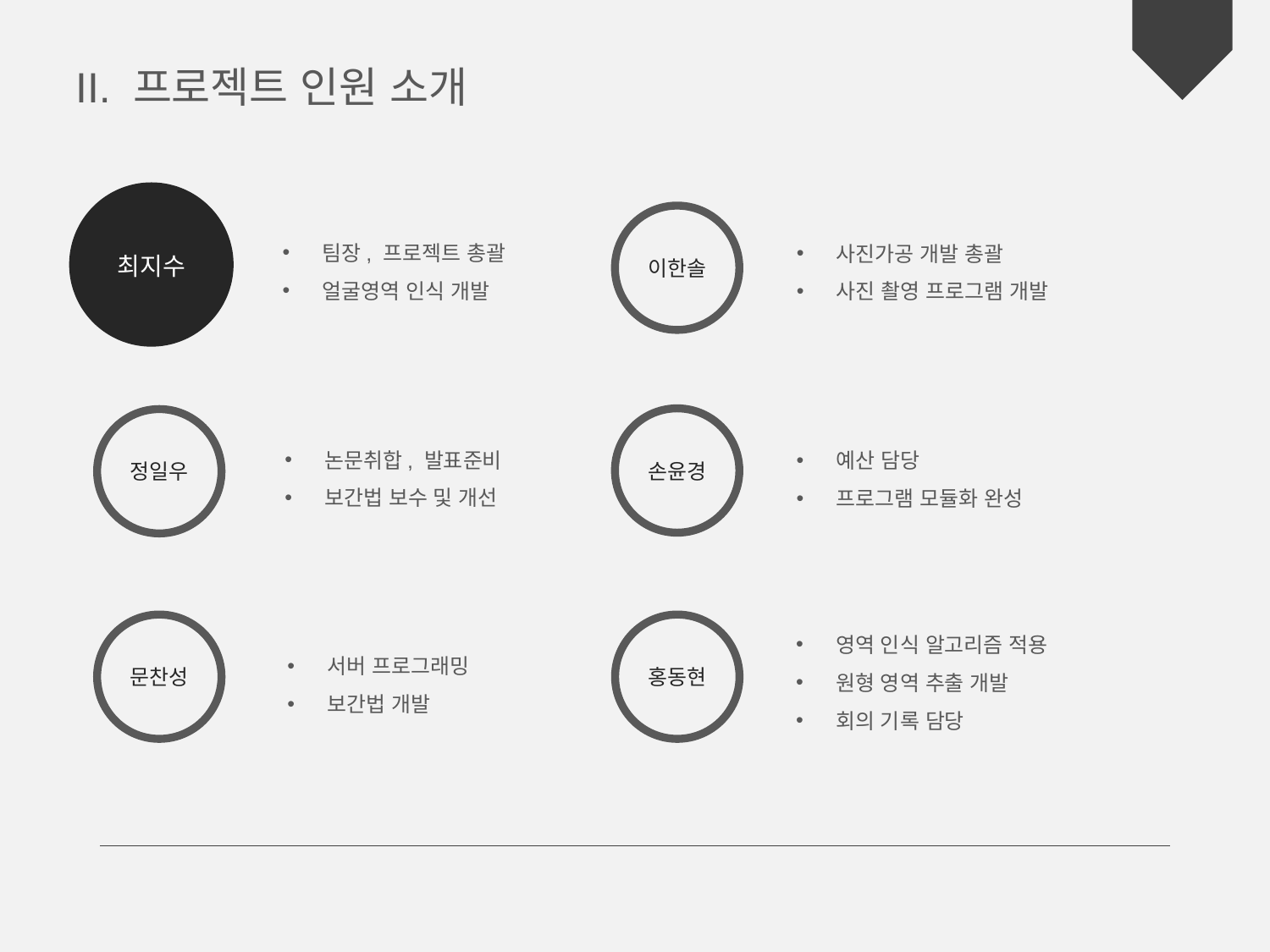

II. 프로젝트 인원 소개

최지수
이한솔
팀장, 프로젝트 총괄
얼굴영역 인식 개발
사진가공 개발 총괄
사진 촬영 프로그램 개발
손윤경
정일우
논문취합, 발표준비
보간법 보수 및 개선
예산 담당
프로그램 모듈화 완성
영역 인식 알고리즘 적용
원형 영역 추출 개발
회의 기록 담당
문찬성
홍동현
서버 프로그래밍
보간법 개발